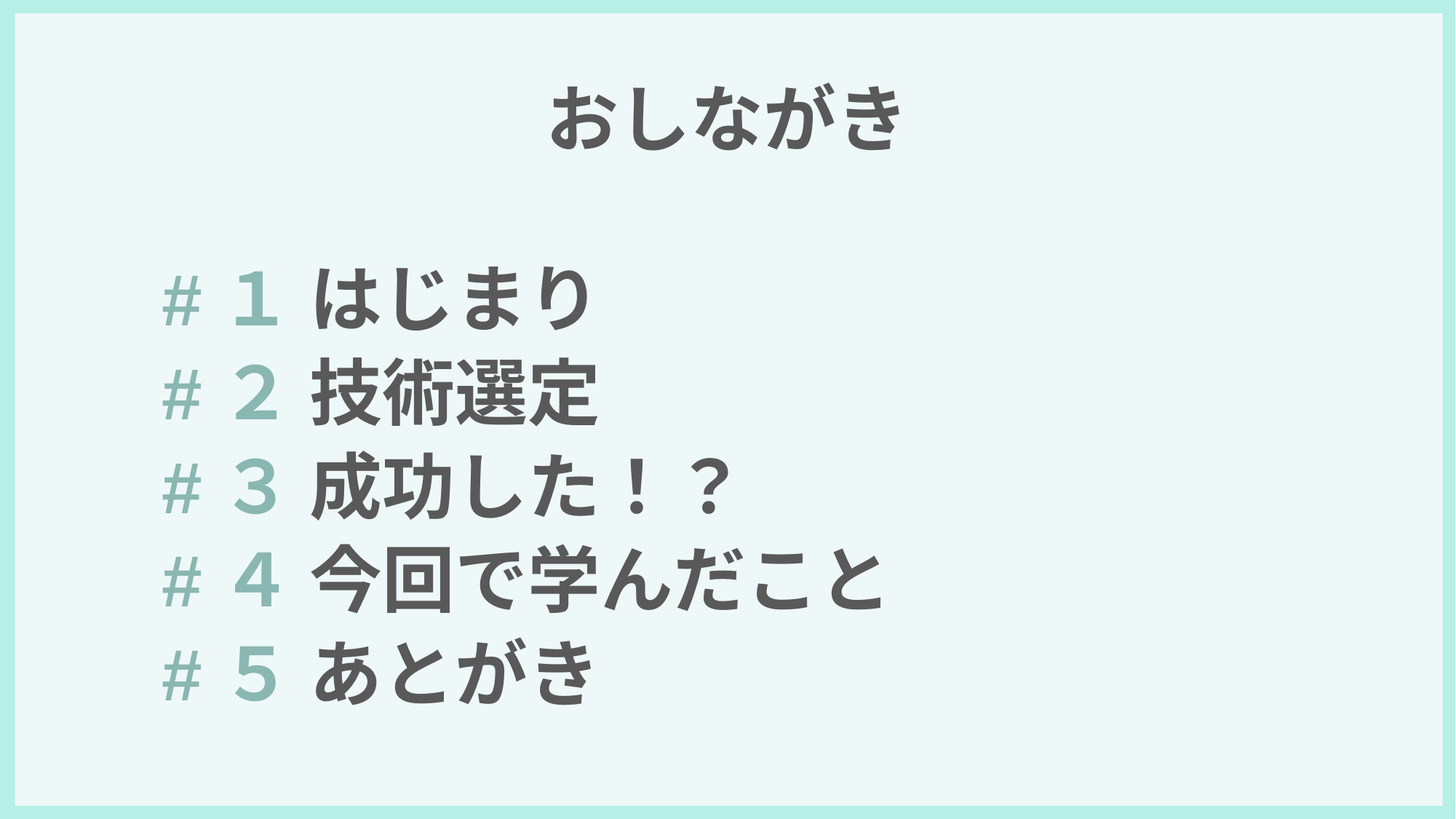

# おしながき
#１ はじまり
#２ 技術選定
#３ 成功した！？
#４ 今回で学んだこと
#５ あとがき